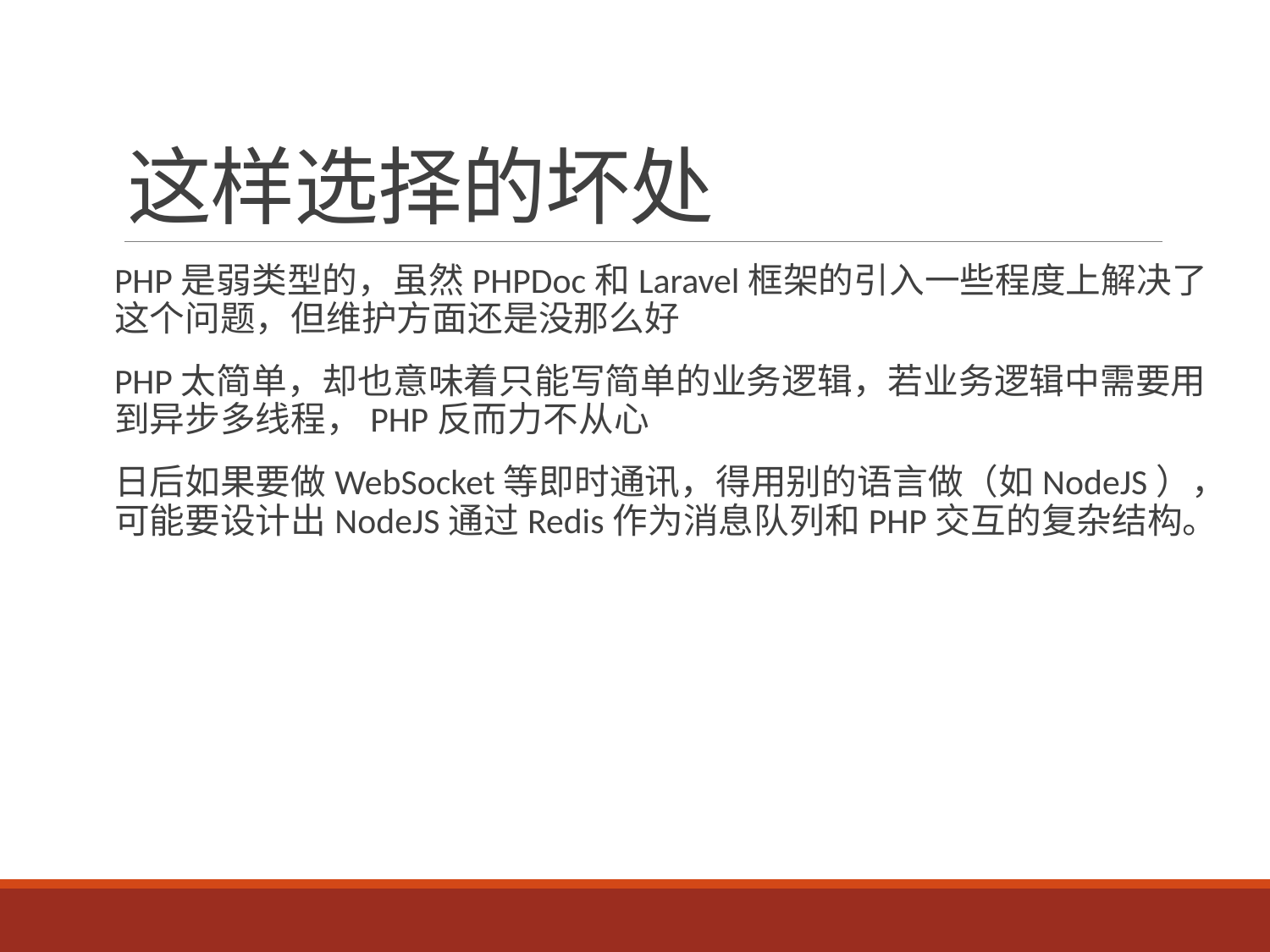

# 这样选择的坏处
PHP是弱类型的，虽然PHPDoc和Laravel框架的引入一些程度上解决了这个问题，但维护方面还是没那么好
PHP太简单，却也意味着只能写简单的业务逻辑，若业务逻辑中需要用到异步多线程，PHP反而力不从心
日后如果要做WebSocket等即时通讯，得用别的语言做（如NodeJS），可能要设计出NodeJS通过Redis作为消息队列和PHP交互的复杂结构。